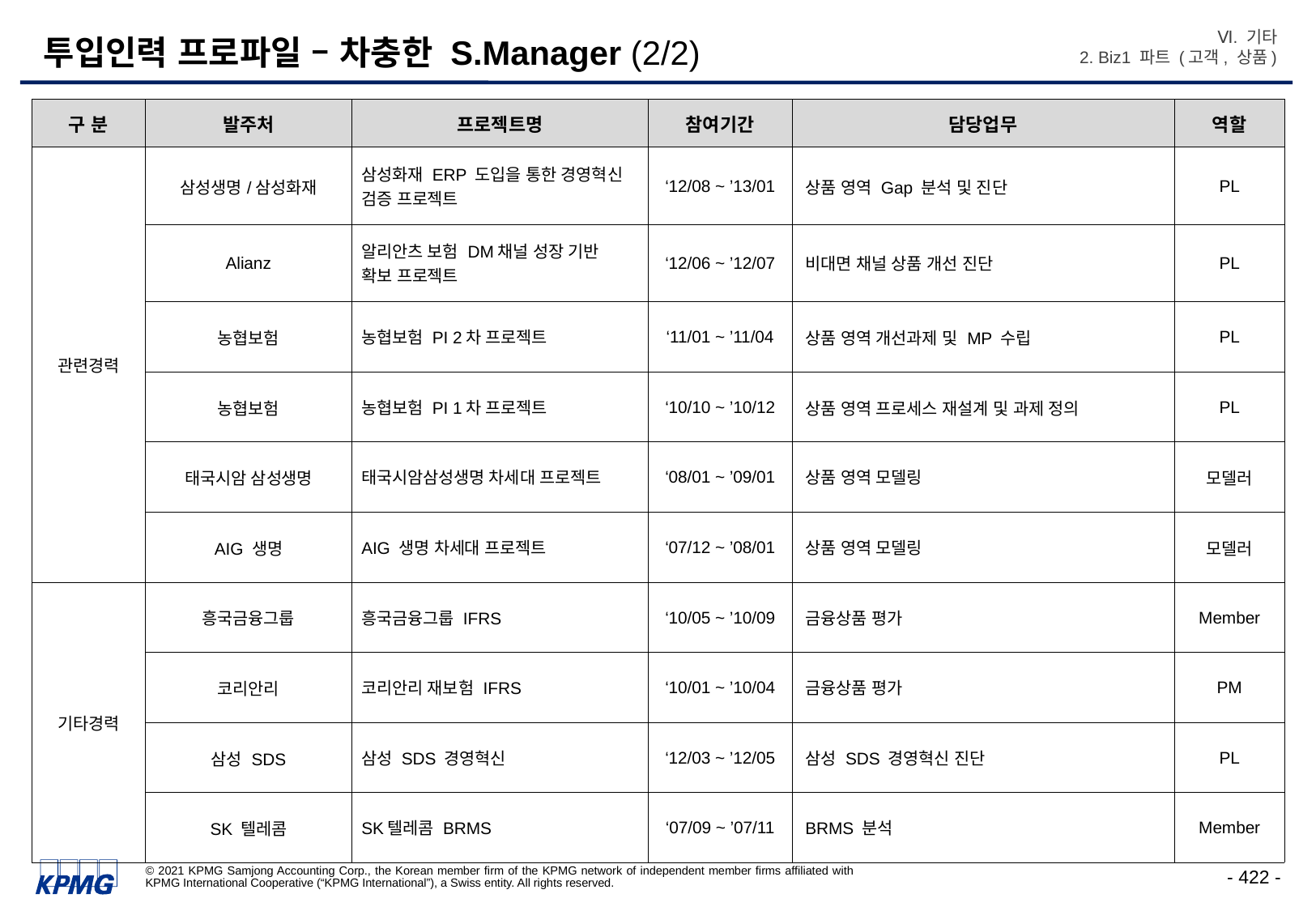

Ⅵ. 기타
2. Biz1 파트 (고객, 상품)
# 투입인력 프로파일 – 차충한 S.Manager (2/2)
| 구 분 | 발주처 | 프로젝트명 | 참여기간 | 담당업무 | 역할 |
| --- | --- | --- | --- | --- | --- |
| 관련경력 | 삼성생명/삼성화재 | 삼성화재 ERP 도입을 통한 경영혁신 검증 프로젝트 | ‘12/08 ~ ’13/01 | 상품 영역 Gap 분석 및 진단 | PL |
|  | Alianz | 알리안츠 보험 DM채널 성장 기반 확보 프로젝트 | ‘12/06 ~ ’12/07 | 비대면 채널 상품 개선 진단 | PL |
|  | 농협보험 | 농협보험 PI 2차 프로젝트 | ‘11/01 ~ ’11/04 | 상품 영역 개선과제 및 MP 수립 | PL |
|  | 농협보험 | 농협보험 PI 1차 프로젝트 | ‘10/10 ~ ’10/12 | 상품 영역 프로세스 재설계 및 과제 정의 | PL |
|  | 태국시암 삼성생명 | 태국시암삼성생명 차세대 프로젝트 | ‘08/01 ~ ’09/01 | 상품 영역 모델링 | 모델러 |
|  | AIG 생명 | AIG 생명 차세대 프로젝트 | ‘07/12 ~ ’08/01 | 상품 영역 모델링 | 모델러 |
| 기타경력 | 흥국금융그룹 | 흥국금융그룹 IFRS | ‘10/05 ~ ’10/09 | 금융상품 평가 | Member |
|  | 코리안리 | 코리안리 재보험 IFRS | ‘10/01 ~ ’10/04 | 금융상품 평가 | PM |
|  | 삼성 SDS | 삼성 SDS 경영혁신 | ‘12/03 ~ ’12/05 | 삼성 SDS 경영혁신 진단 | PL |
|  | SK 텔레콤 | SK텔레콤 BRMS | ‘07/09 ~ ’07/11 | BRMS 분석 | Member |